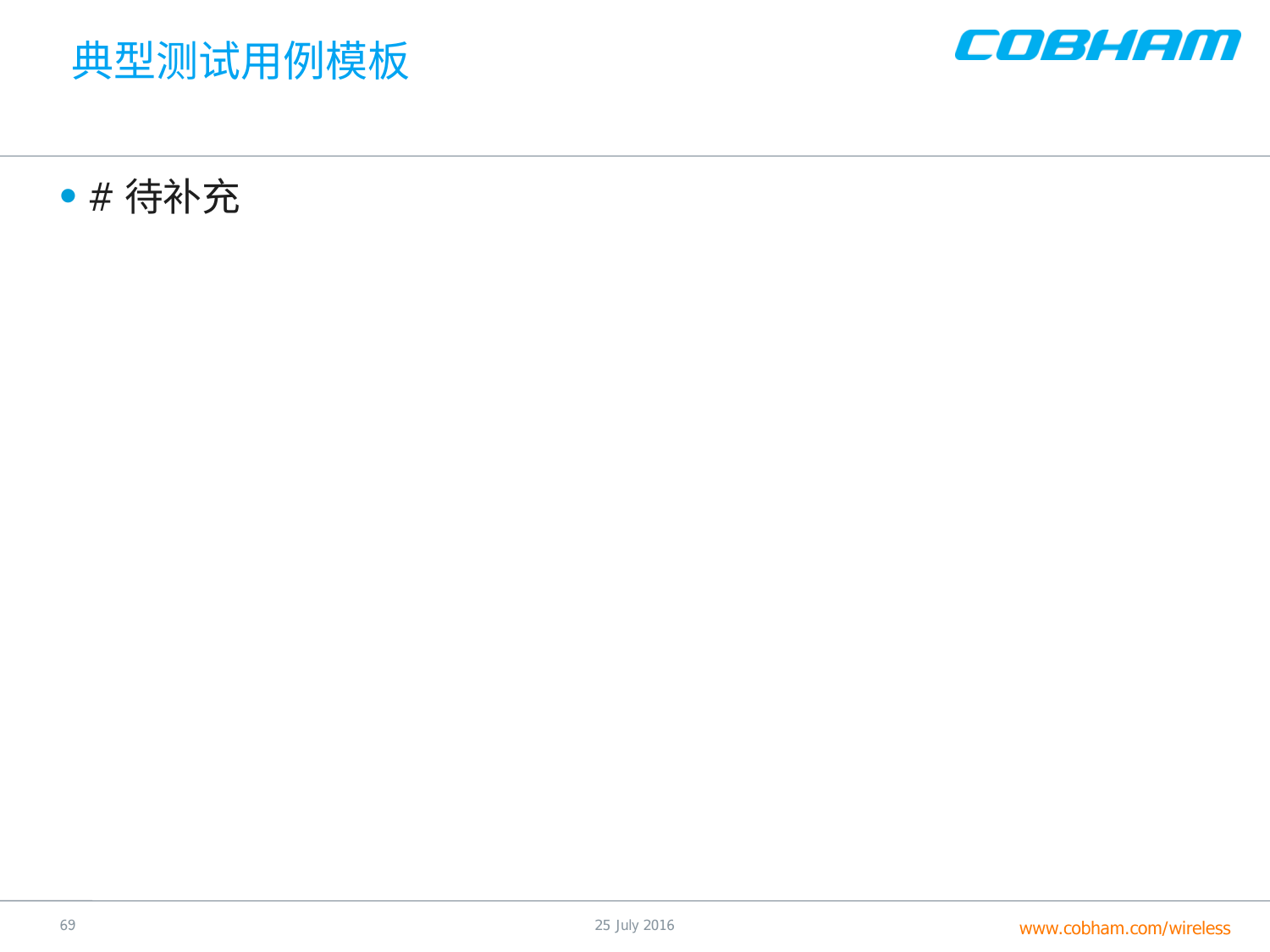

# 典型测试用例模板

#待补充
69
25 July 2016